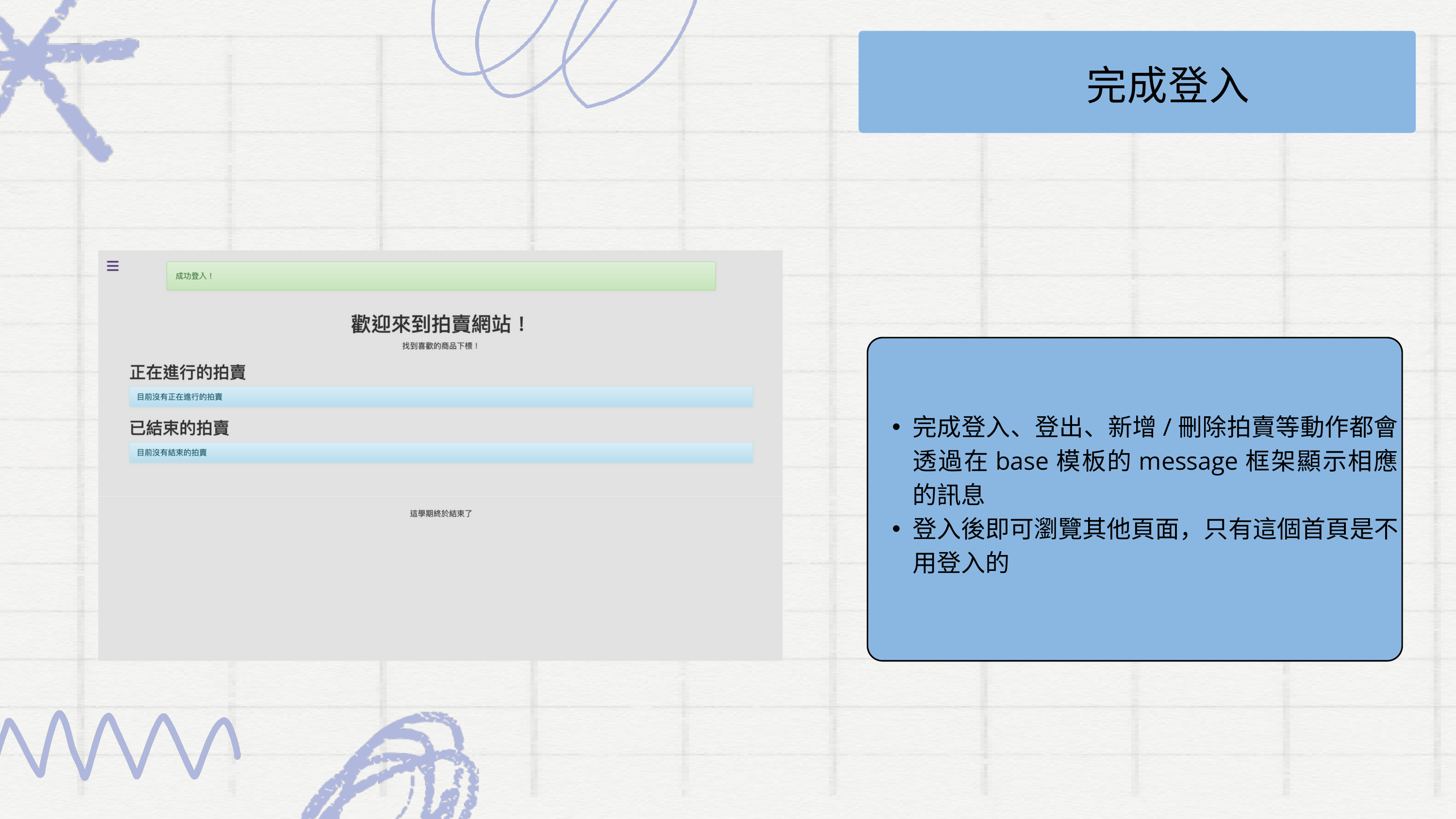

完成登入

完成登入、登出、新增/刪除拍賣等動作都會透過在base模板的message框架顯示相應的訊息
登入後即可瀏覽其他頁面，只有這個首頁是不用登入的